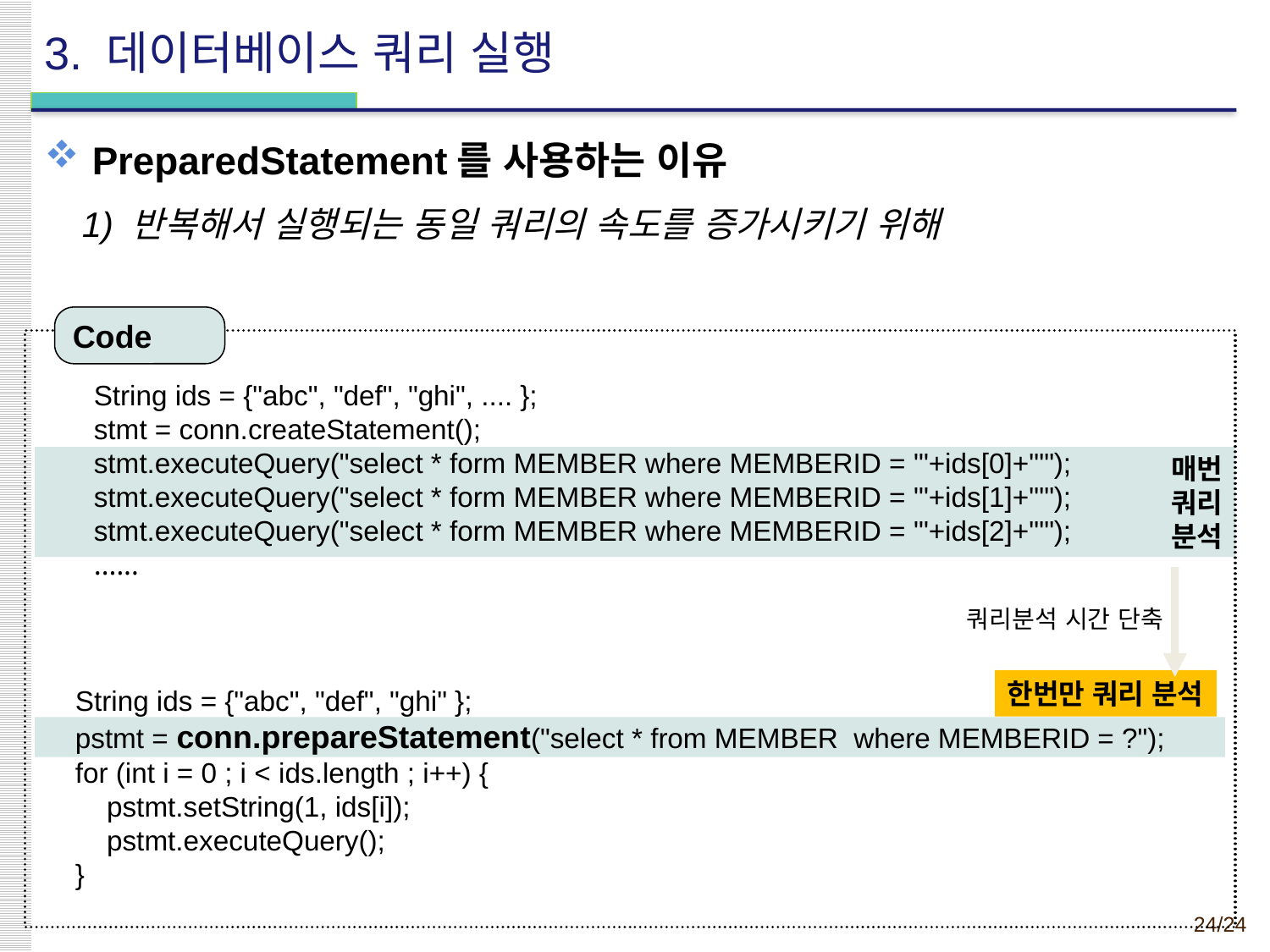

# 3. 데이터베이스 쿼리 실행
PreparedStatement를 사용하는 이유

1) 반복해서 실행되는 동일 쿼리의 속도를 증가시키기 위해
Code

String ids = {"abc", "def", "ghi", .... };
stmt = conn.createStatement();
stmt.executeQuery("select * form MEMBER where MEMBERID = '"+ids[0]+"'");
stmt.executeQuery("select * form MEMBER where MEMBERID = '"+ids[1]+"'");
stmt.executeQuery("select * form MEMBER where MEMBERID = '"+ids[2]+"'");
‥‥‥
매번
쿼리
분석

쿼리분석 시간 단축
한번만 쿼리 분석
String ids = {"abc", "def", "ghi" };
pstmt = conn.prepareStatement("select * from MEMBER  where MEMBERID = ?");
for (int i = 0 ; i < ids.length ; i++) {
    pstmt.setString(1, ids[i]);
    pstmt.executeQuery();
}

24
JSP 2.0 Programming